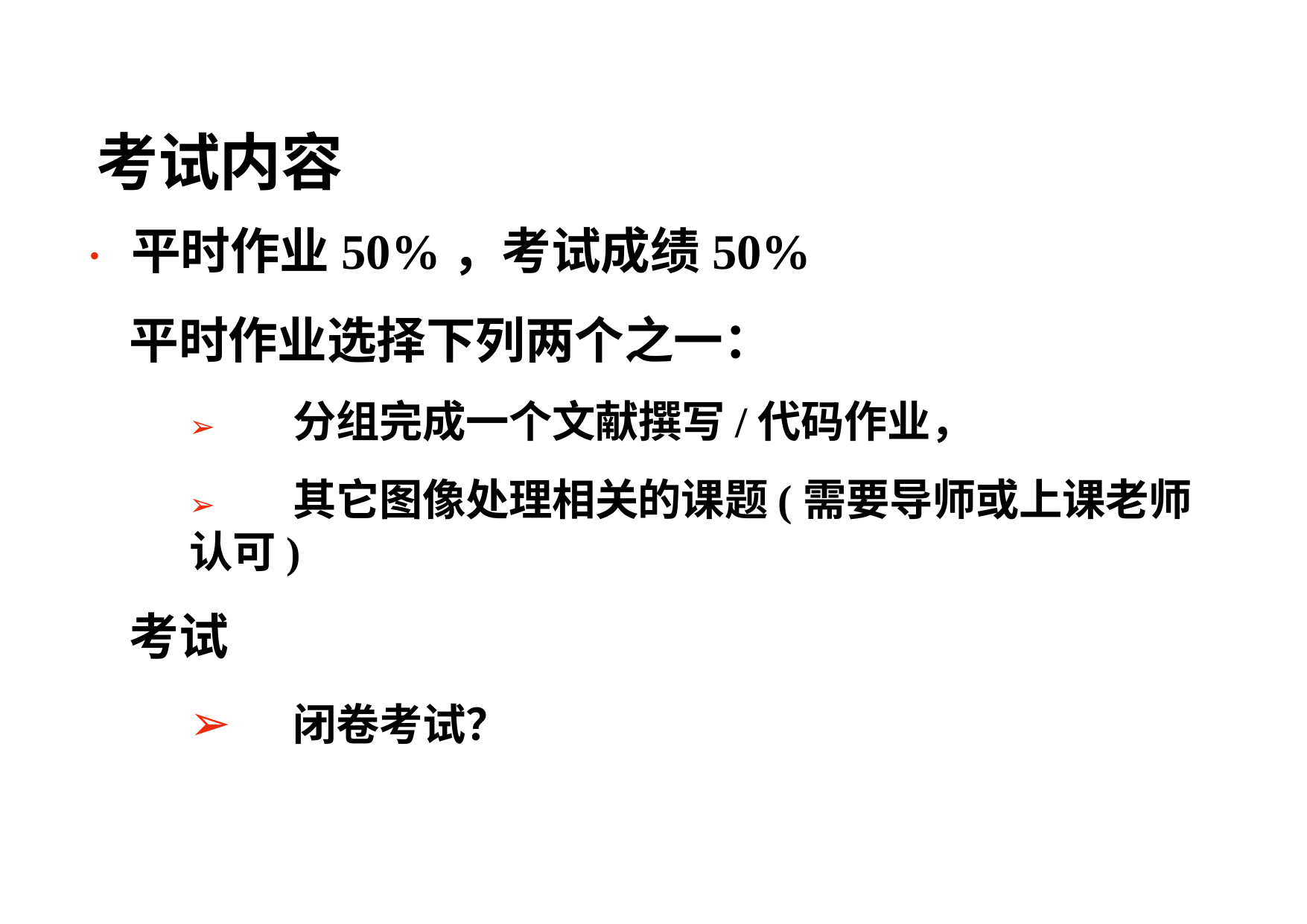

# 考试内容
•平时作业50%，考试成绩50%
	平时作业选择下列两个之一：
➢	分组完成一个文献撰写/代码作业，
➢	其它图像处理相关的课题(需要导师或上课老师认可)
	考试
➢	闭卷考试？
21